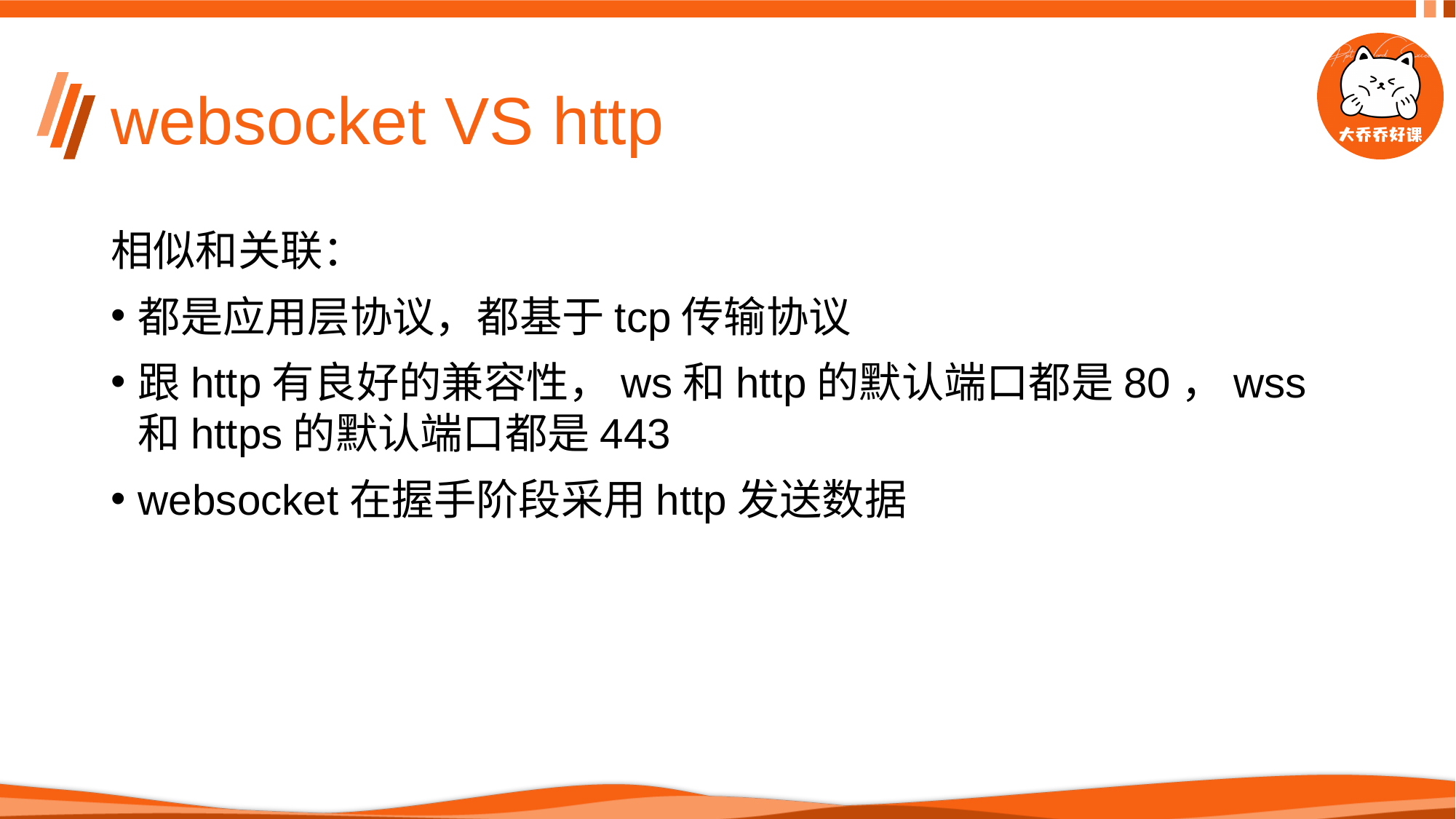

# websocket VS http
相似和关联：
都是应用层协议，都基于tcp传输协议
跟http有良好的兼容性，ws和http的默认端口都是80，wss和https的默认端口都是443
websocket在握手阶段采用http发送数据